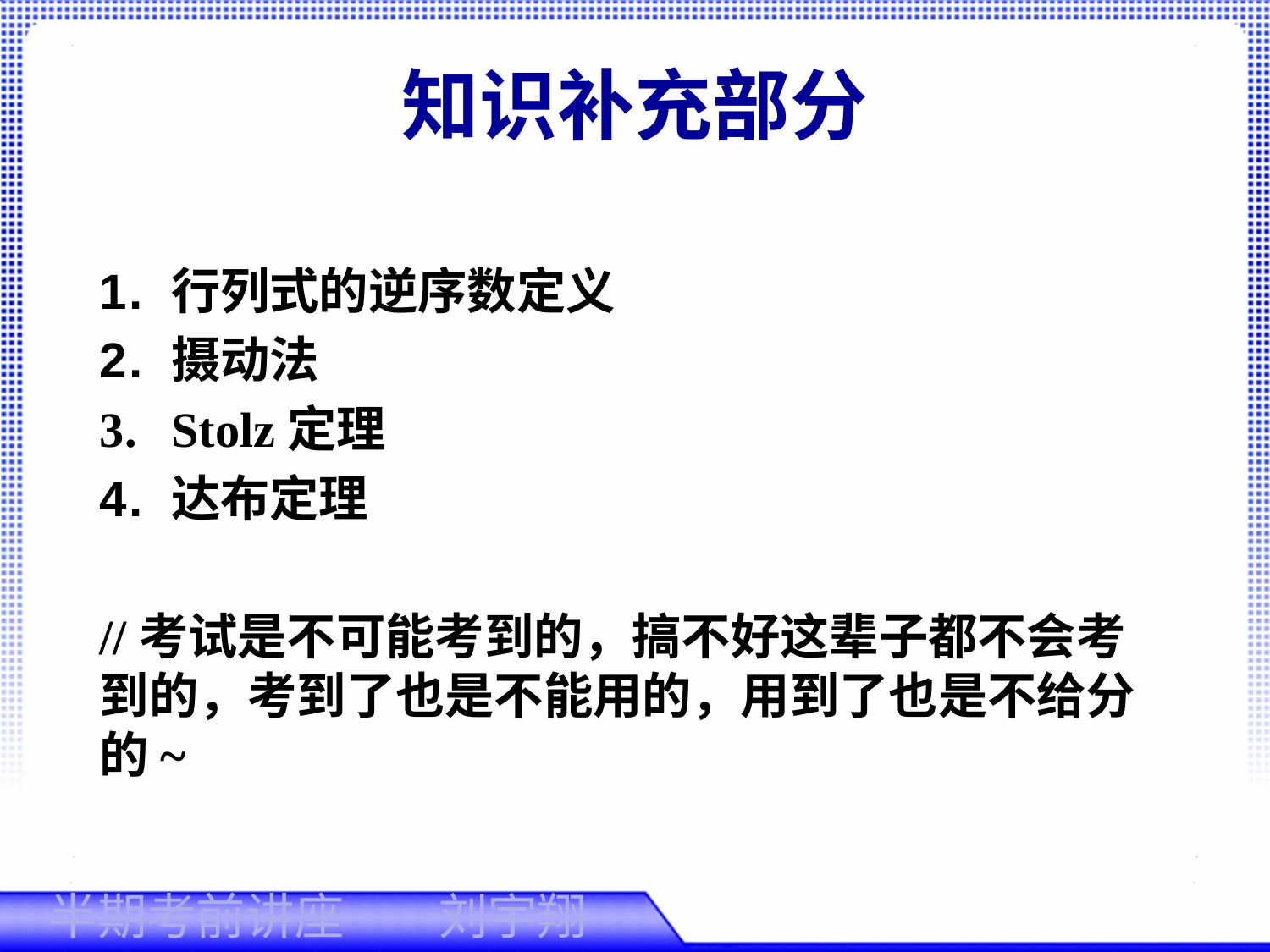

# 知识补充部分
行列式的逆序数定义
摄动法
Stolz定理
达布定理

//考试是不可能考到的，搞不好这辈子都不会考到的，考到了也是不能用的，用到了也是不给分的~
刘宇翔
半期考前讲座